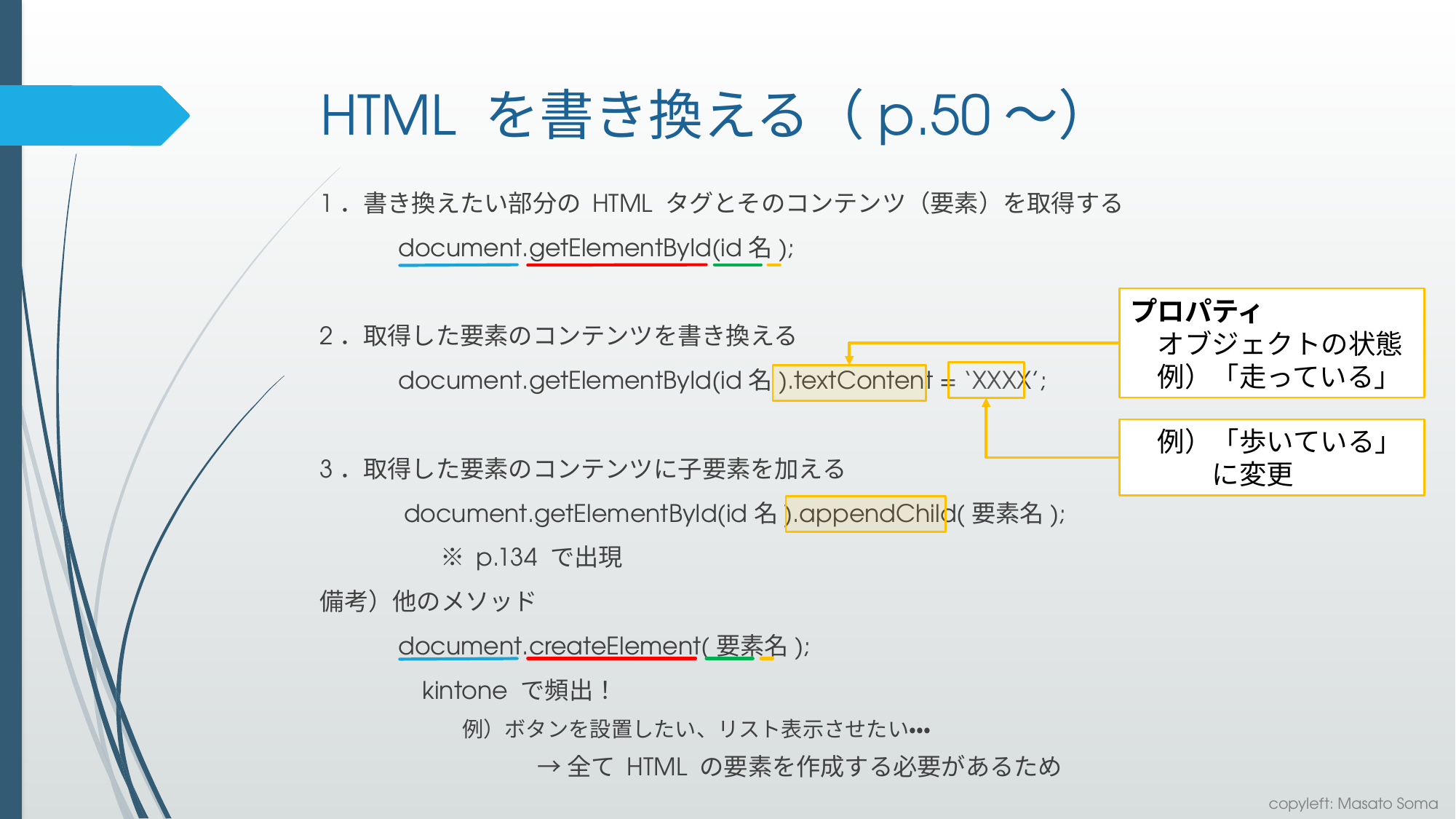

# HTML を書き換える（p.50～）
1．書き換えたい部分の HTML タグとそのコンテンツ（要素）を取得する
　　　document.getElementById(id名);

2．取得した要素のコンテンツを書き換える
　　　document.getElementById(id名).textContent = ‘XXXX’;

3．取得した要素のコンテンツに子要素を加える
　　　 document.getElementById(id名).appendChild(要素名);
　　　　　※ p.134 で出現
備考）他のメソッド
　　　document.createElement(要素名);
　　　　kintone で頻出！
　　　　　　例）ボタンを設置したい、リスト表示させたい・・・
　　　　　　　　　→ 全て HTML の要素を作成する必要があるため

プロパティ
　オブジェクトの状態
　例）「走っている」

　例）「歩いている」
　　　に変更